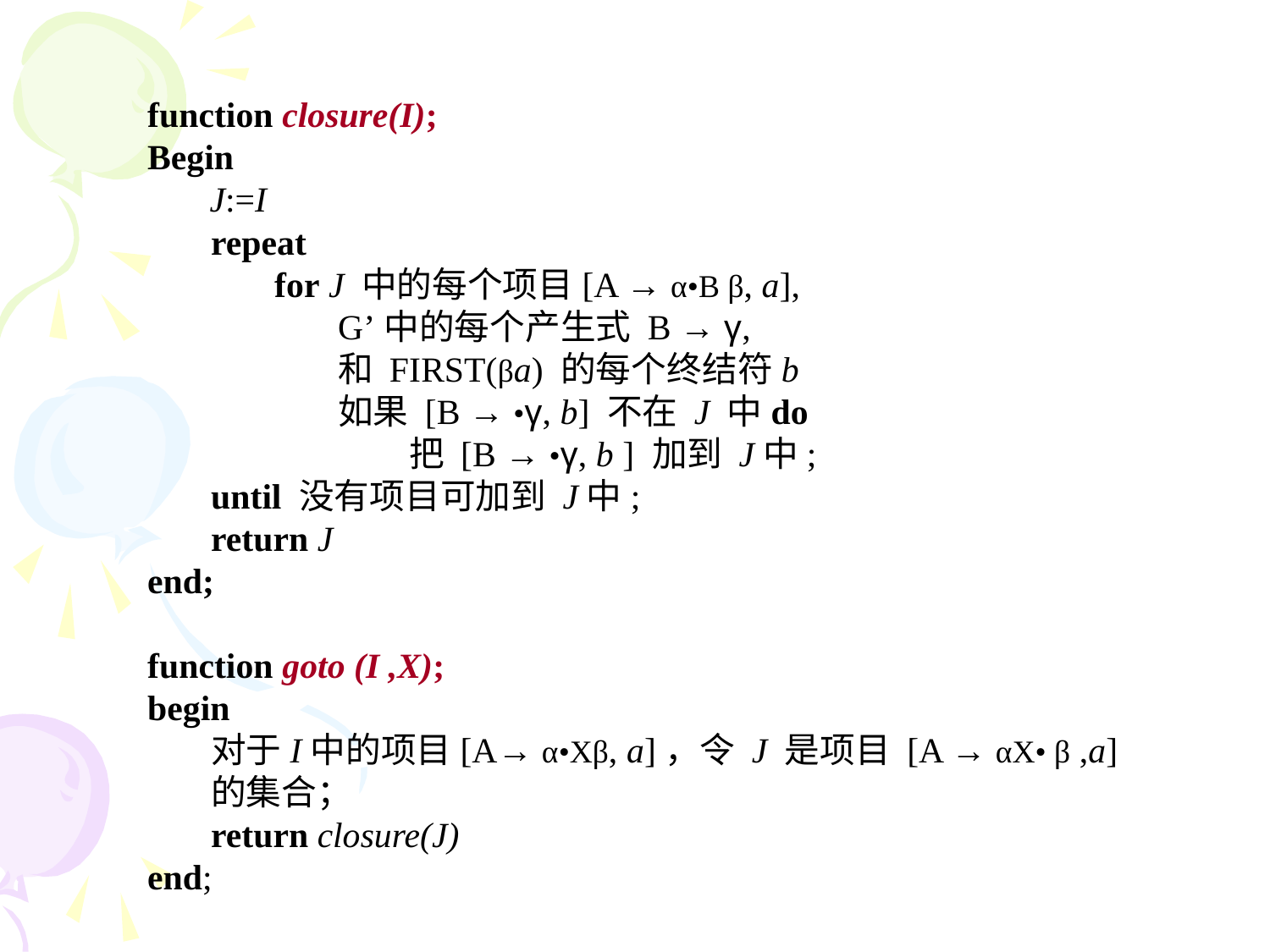

function closure(I);
Begin
       J:=I
repeat
for J 中的每个项目[A → α•B β, a],
G’中的每个产生式 B → γ,
和 FIRST(βa) 的每个终结符b
如果 [B → •γ, b] 不在 J 中do
        把 [B → •γ, b ] 加到 J中;
until 没有项目可加到 J中;
return J
end;

function goto (I ,X);
begin
对于I中的项目[A→ α•Xβ, a]，令 J 是项目 [A → αX• β ,a] 的集合；
return closure(J)
end;
165